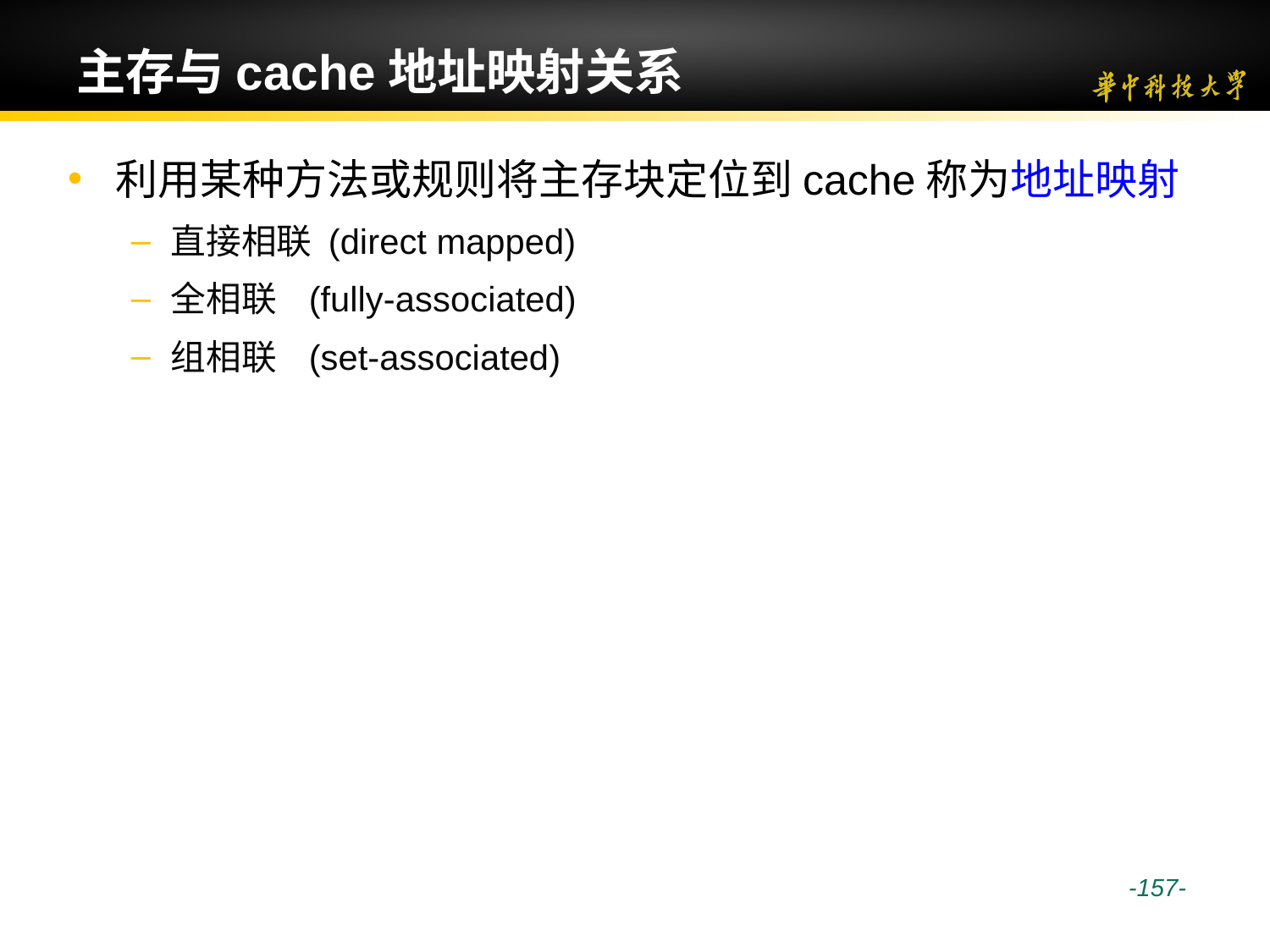

# 主存与cache地址映射关系
利用某种方法或规则将主存块定位到cache称为地址映射
直接相联 (direct mapped)
全相联   (fully-associated)
组相联   (set-associated)

 -157-